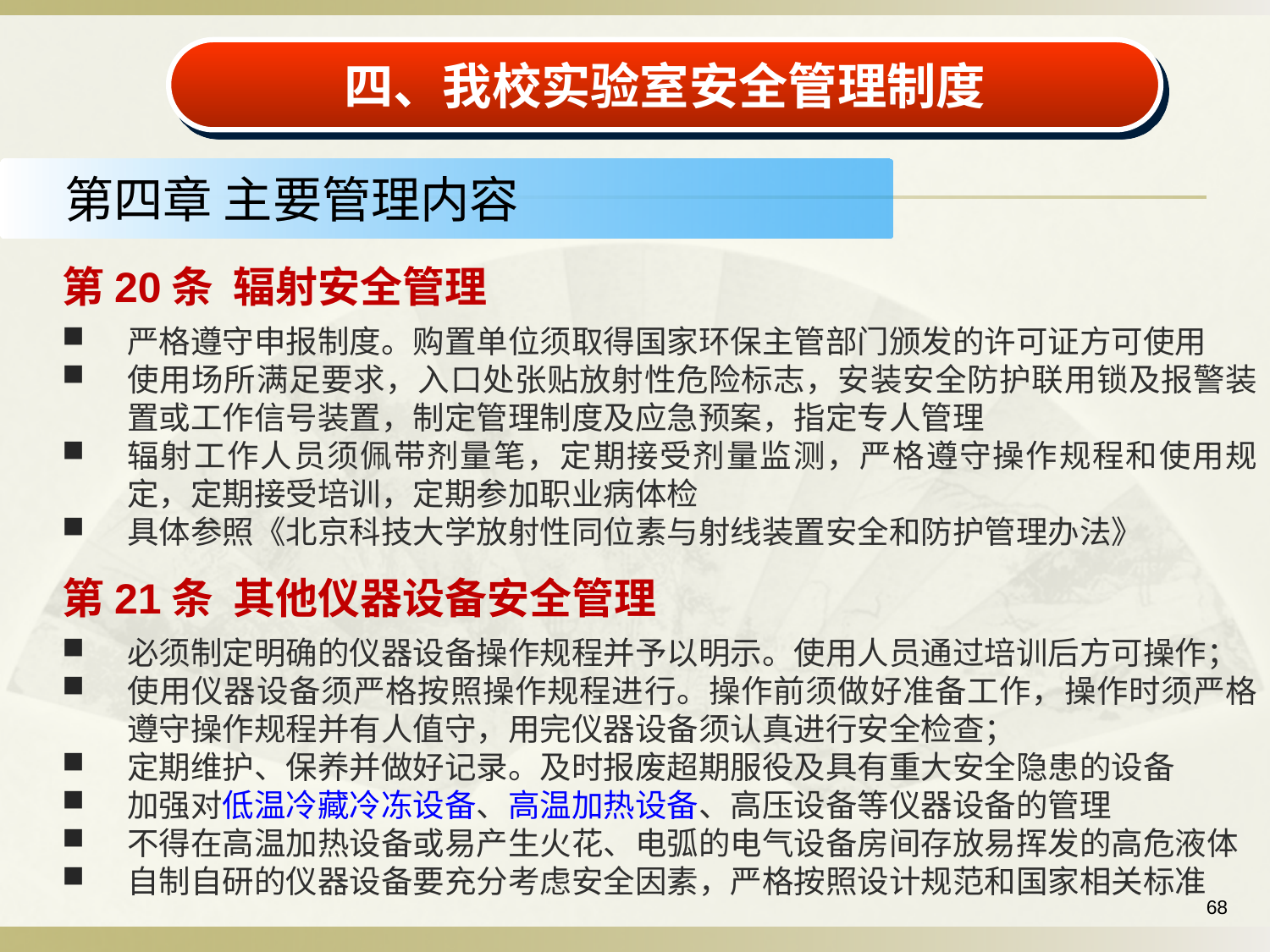

四、我校实验室安全管理制度
第四章 主要管理内容
第20条  辐射安全管理
严格遵守申报制度。购置单位须取得国家环保主管部门颁发的许可证方可使用
使用场所满足要求，入口处张贴放射性危险标志，安装安全防护联用锁及报警装置或工作信号装置，制定管理制度及应急预案，指定专人管理
辐射工作人员须佩带剂量笔，定期接受剂量监测，严格遵守操作规程和使用规定，定期接受培训，定期参加职业病体检
具体参照《北京科技大学放射性同位素与射线装置安全和防护管理办法》
第21条  其他仪器设备安全管理
必须制定明确的仪器设备操作规程并予以明示。使用人员通过培训后方可操作；
使用仪器设备须严格按照操作规程进行。操作前须做好准备工作，操作时须严格遵守操作规程并有人值守，用完仪器设备须认真进行安全检查；
定期维护、保养并做好记录。及时报废超期服役及具有重大安全隐患的设备
加强对低温冷藏冷冻设备、高温加热设备、高压设备等仪器设备的管理
不得在高温加热设备或易产生火花、电弧的电气设备房间存放易挥发的高危液体
自制自研的仪器设备要充分考虑安全因素，严格按照设计规范和国家相关标准
68